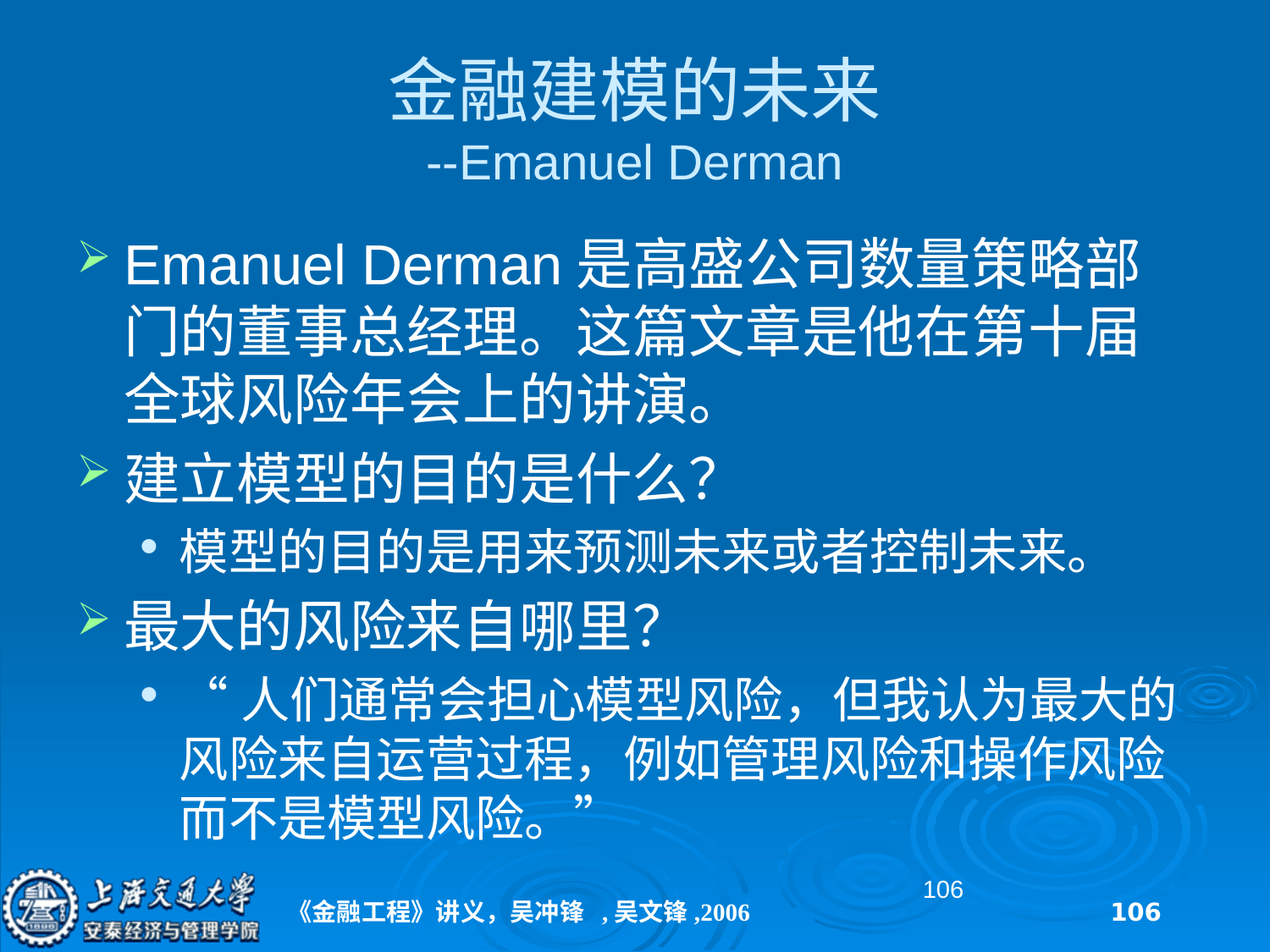

# 金融建模的未来 --Emanuel Derman
Emanuel Derman是高盛公司数量策略部门的董事总经理。这篇文章是他在第十届全球风险年会上的讲演。
建立模型的目的是什么？
模型的目的是用来预测未来或者控制未来。
最大的风险来自哪里？
“人们通常会担心模型风险，但我认为最大的风险来自运营过程，例如管理风险和操作风险而不是模型风险。”
106